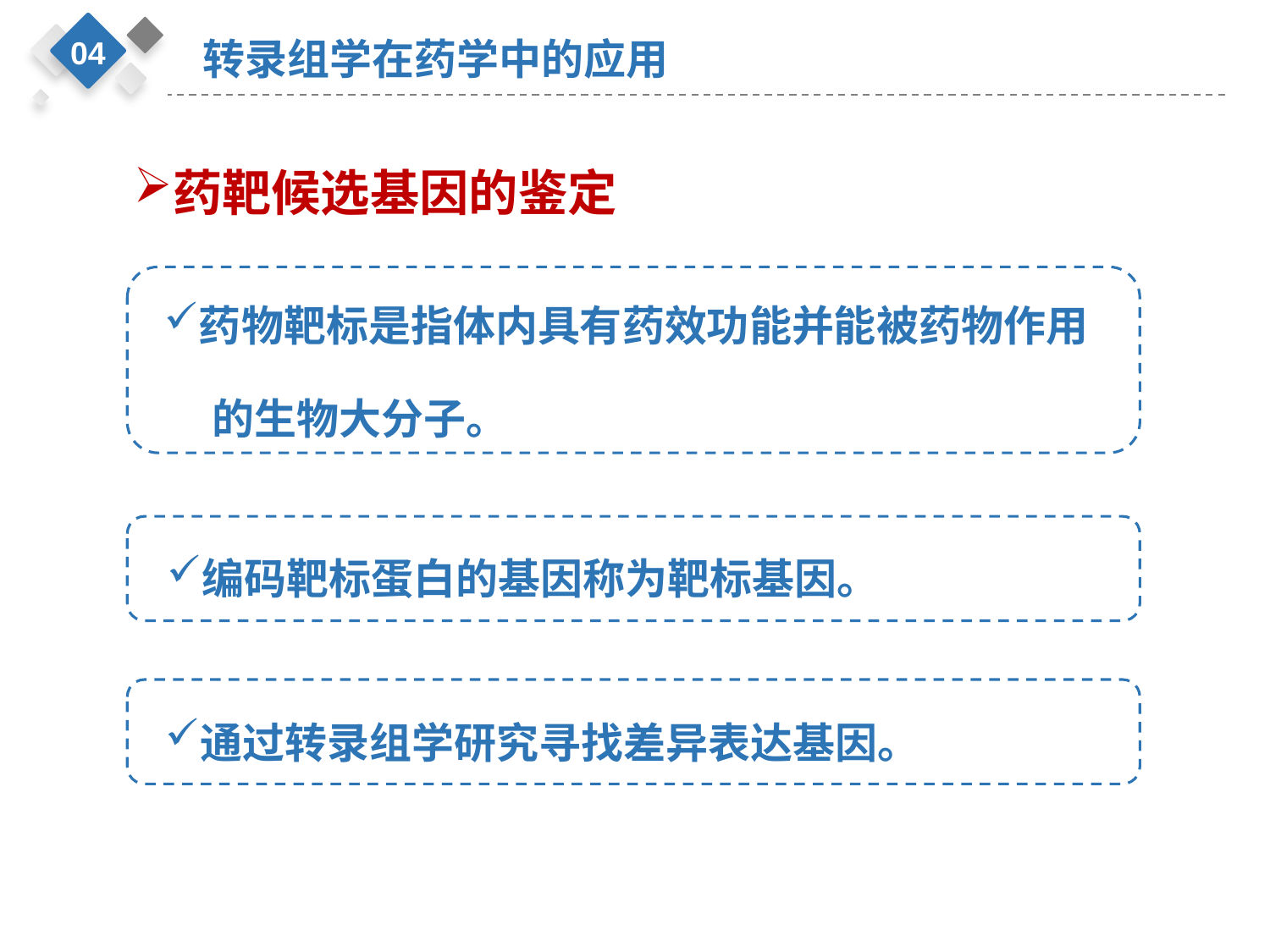

04

转录组学在药学中的应用

药靶候选基因的鉴定

药物靶标是指体内具有药效功能并能被药物作用
    的生物大分子。

编码靶标蛋白的基因称为靶标基因。

通过转录组学研究寻找差异表达基因。